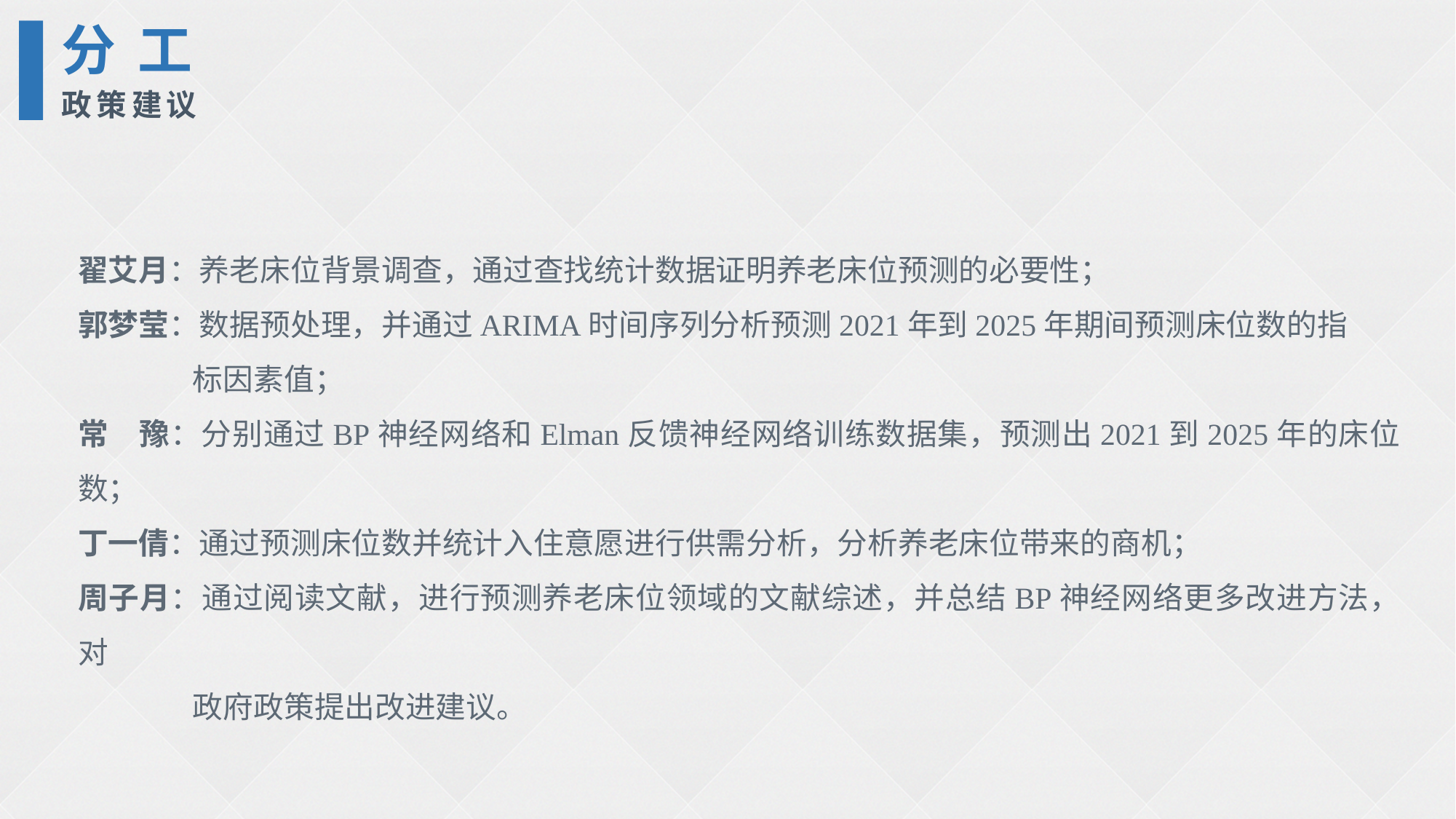

分 工

政策建议
翟艾月：养老床位背景调查，通过查找统计数据证明养老床位预测的必要性；
郭梦莹：数据预处理，并通过ARIMA时间序列分析预测2021年到2025年期间预测床位数的指
                标因素值；
常    豫：分别通过BP神经网络和Elman反馈神经网络训练数据集，预测出2021到2025年的床位数；
丁一倩：通过预测床位数并统计入住意愿进行供需分析，分析养老床位带来的商机；
周子月：通过阅读文献，进行预测养老床位领域的文献综述，并总结BP神经网络更多改进方法，对
                政府政策提出改进建议。